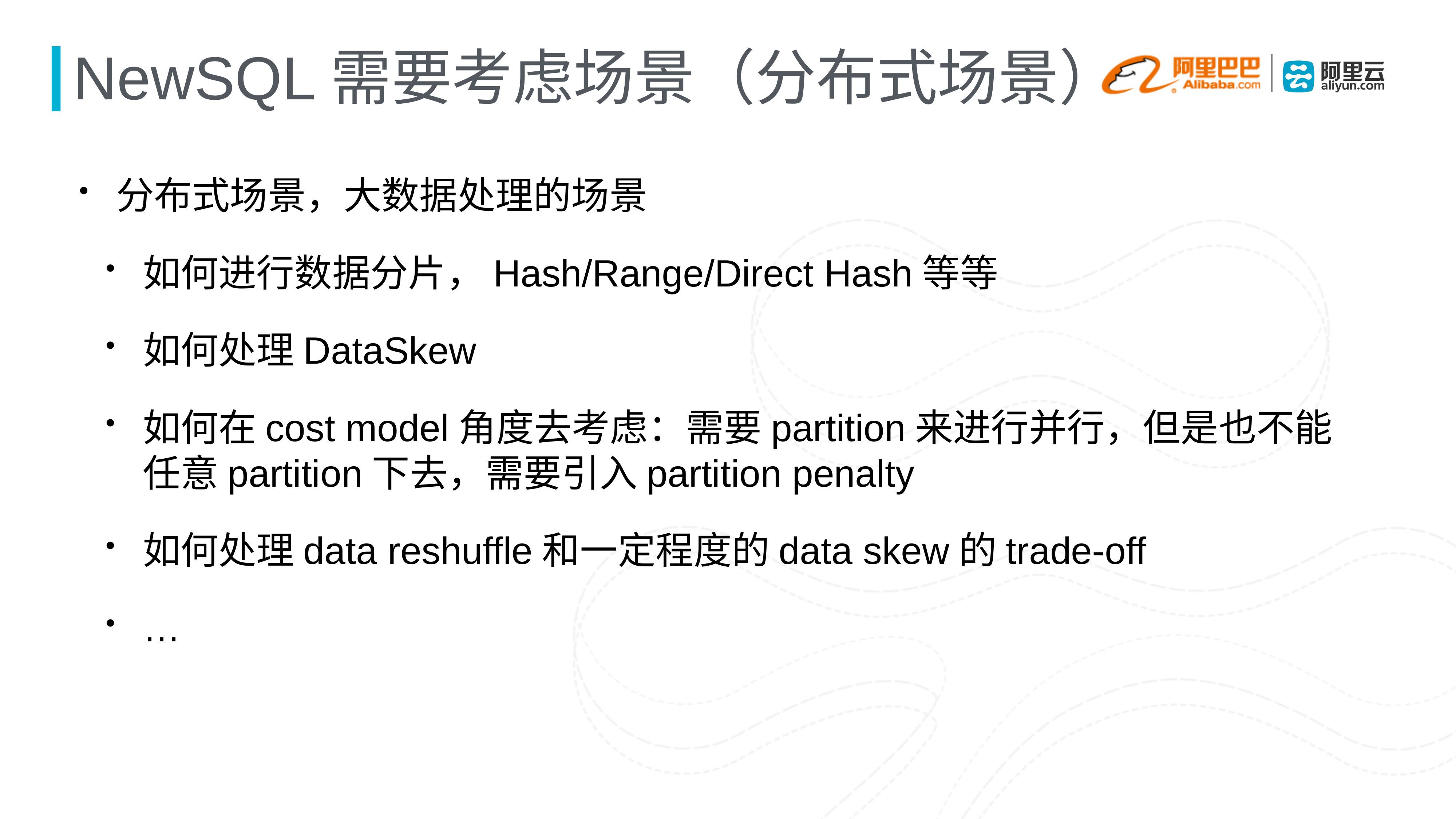

# NewSQL需要考虑场景（分布式场景）
分布式场景，大数据处理的场景
如何进行数据分片，Hash/Range/Direct Hash等等
如何处理DataSkew
如何在cost model角度去考虑：需要partition来进行并行，但是也不能任意partition下去，需要引入partition penalty
如何处理data reshuffle和一定程度的data skew的trade-off
…